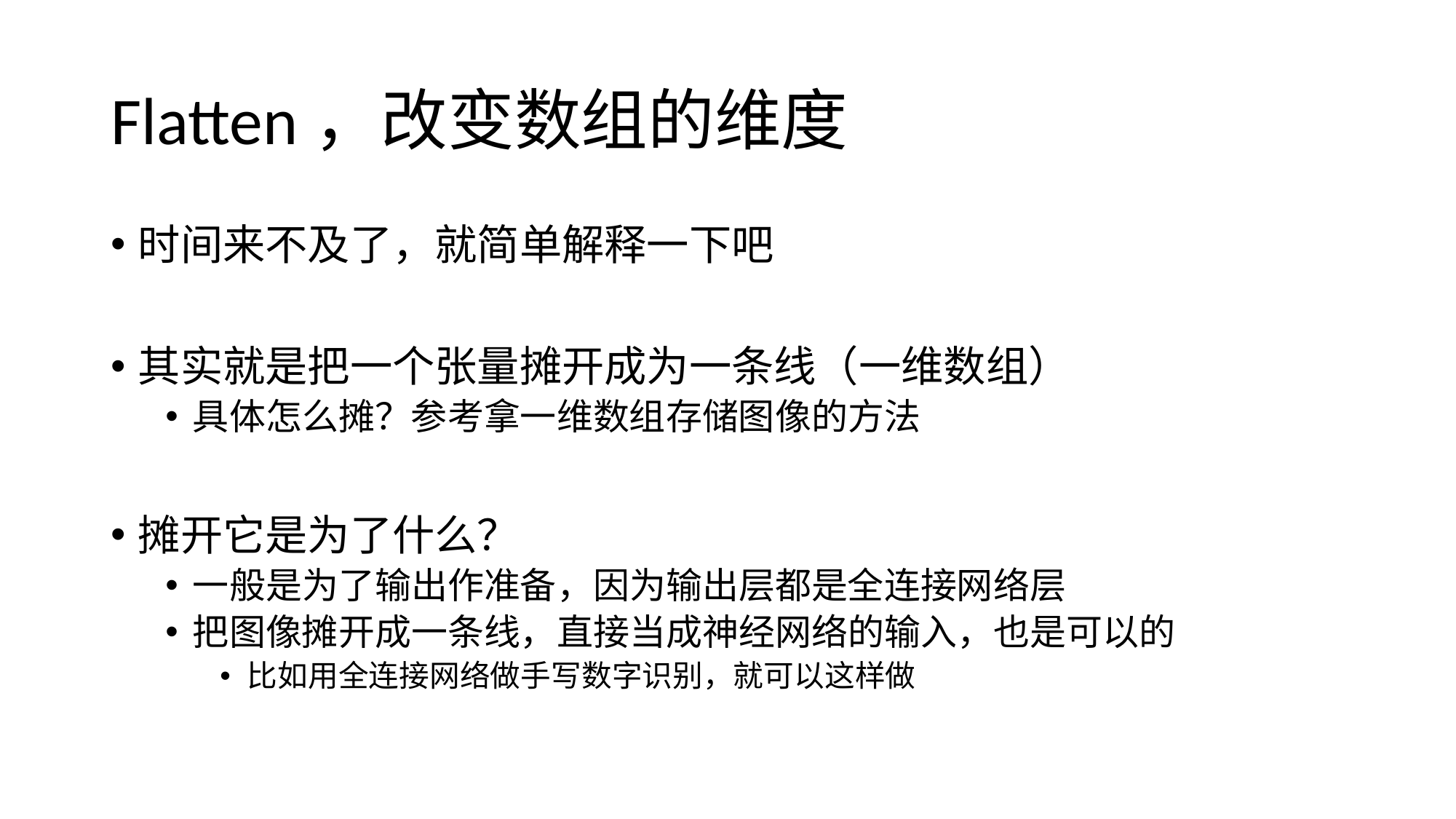

# Flatten，改变数组的维度
时间来不及了，就简单解释一下吧

其实就是把一个张量摊开成为一条线（一维数组）
具体怎么摊？参考拿一维数组存储图像的方法

摊开它是为了什么？
一般是为了输出作准备，因为输出层都是全连接网络层
把图像摊开成一条线，直接当成神经网络的输入，也是可以的
比如用全连接网络做手写数字识别，就可以这样做